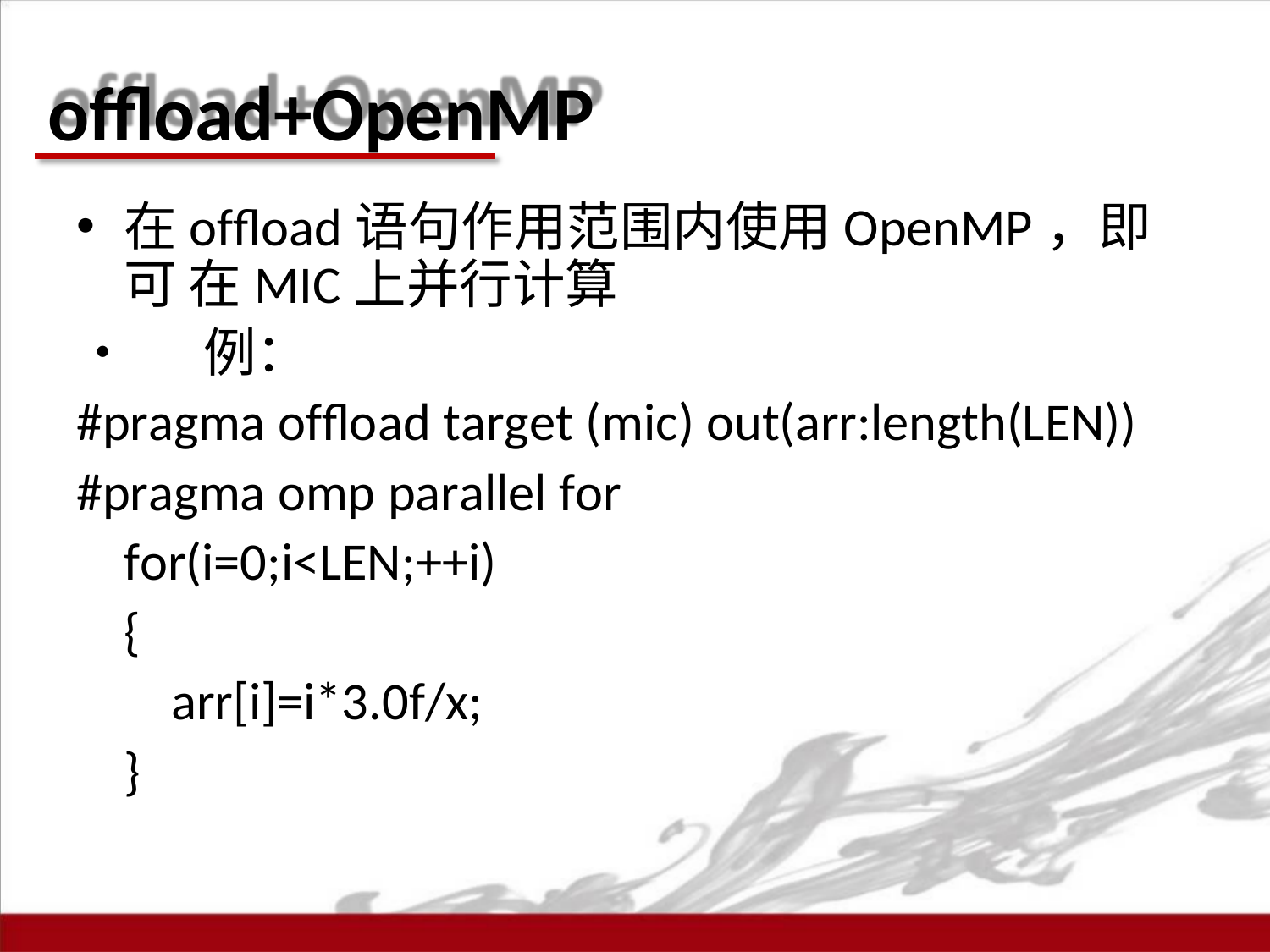

# offload+OpenMP

在offload语句作用范围内使用OpenMP，即可 在MIC上并行计算
•	例：
#pragma offload target (mic) out(arr:length(LEN))
#pragma omp parallel for
for(i=0;i<LEN;++i)
{
arr[i]=i*3.0f/x;
}

54